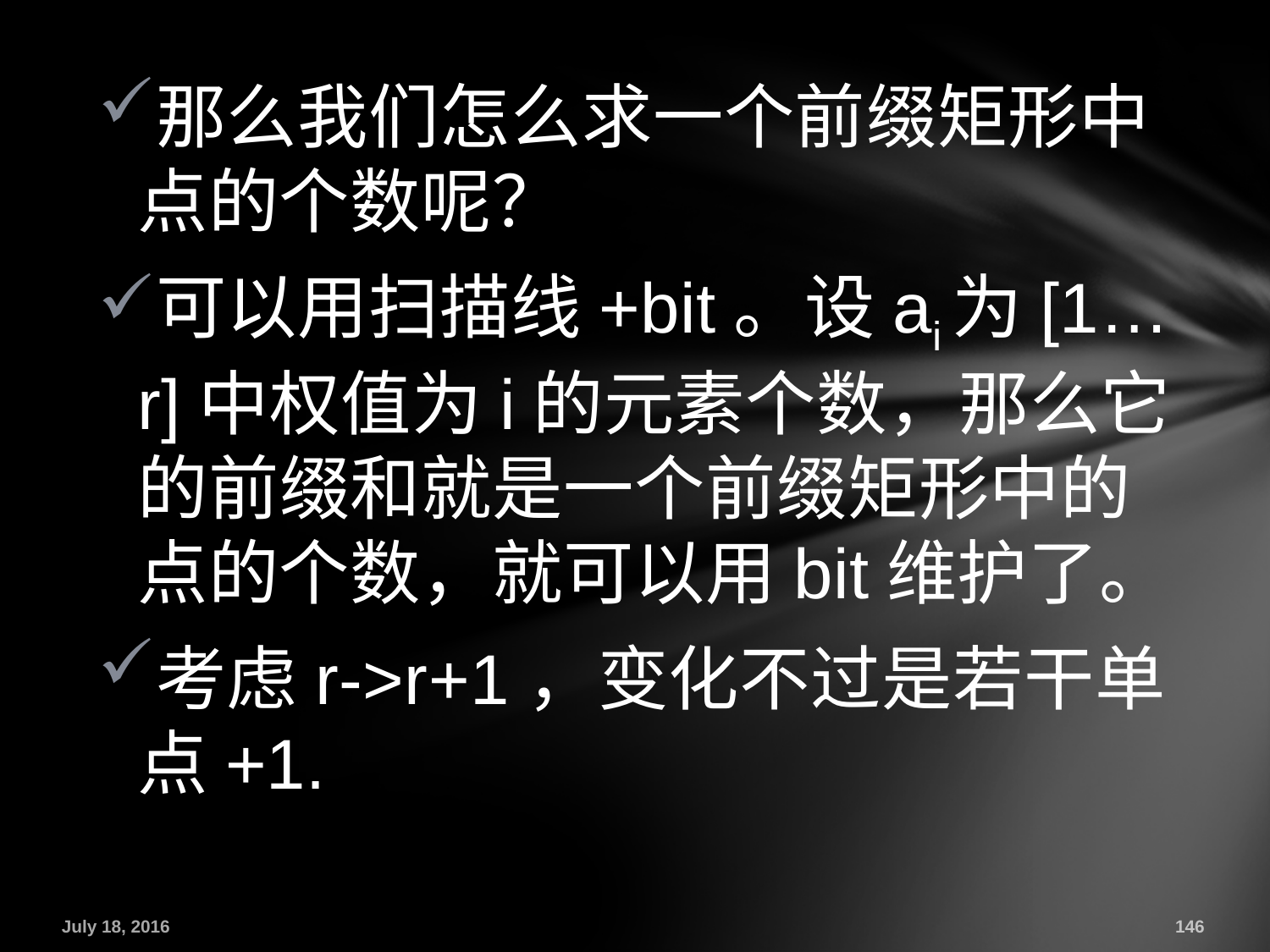

那么我们怎么求一个前缀矩形中点的个数呢？
可以用扫描线+bit。设ai为[1…r]中权值为i的元素个数，那么它的前缀和就是一个前缀矩形中的点的个数，就可以用bit维护了。
考虑r->r+1，变化不过是若干单点+1.
July 18, 2016

146